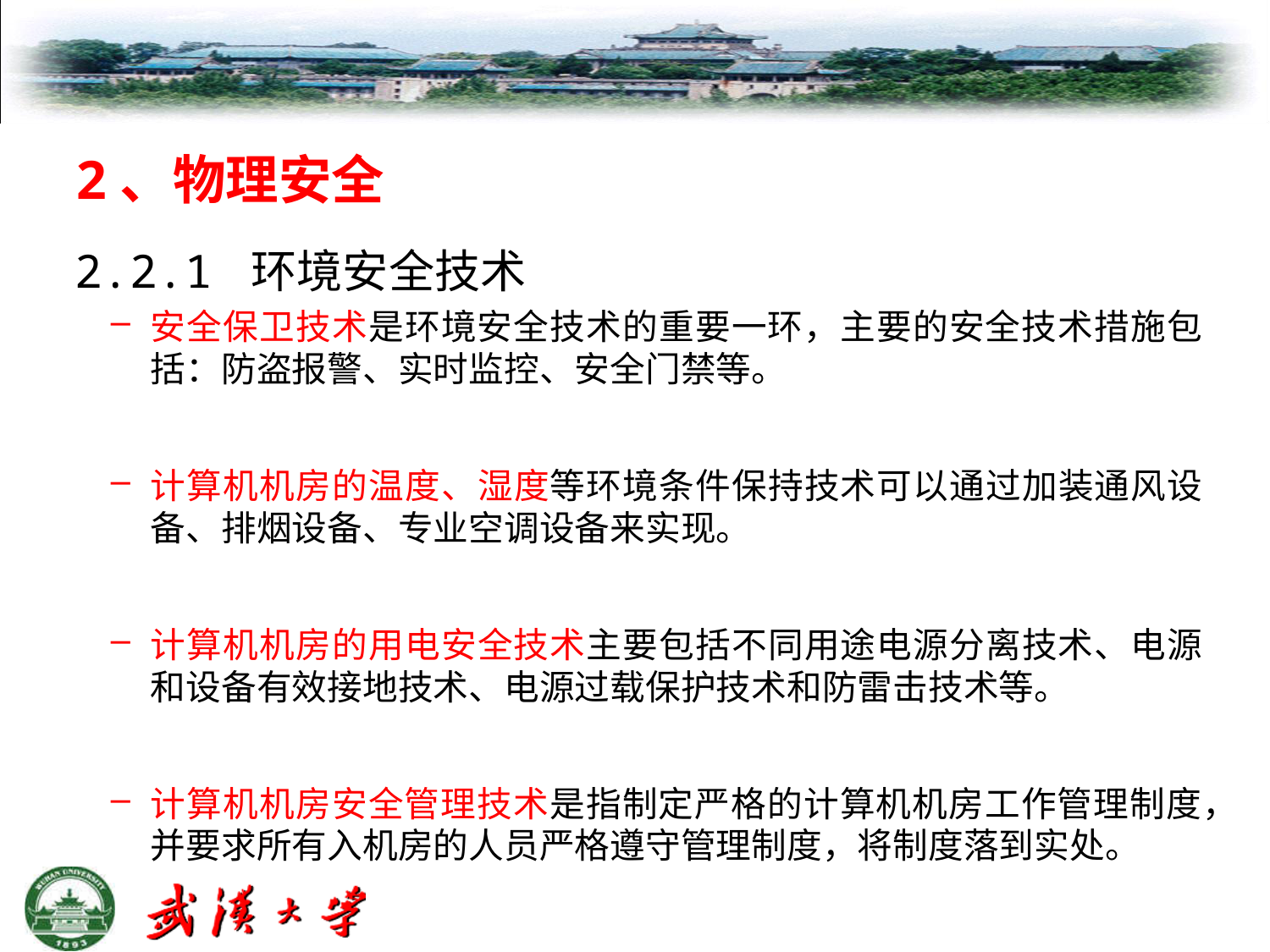

# 2、物理安全
 2.2.1 环境安全技术
安全保卫技术是环境安全技术的重要一环，主要的安全技术措施包括：防盗报警、实时监控、安全门禁等。

计算机机房的温度、湿度等环境条件保持技术可以通过加装通风设备、排烟设备、专业空调设备来实现。

计算机机房的用电安全技术主要包括不同用途电源分离技术、电源和设备有效接地技术、电源过载保护技术和防雷击技术等。

计算机机房安全管理技术是指制定严格的计算机机房工作管理制度，并要求所有入机房的人员严格遵守管理制度，将制度落到实处。